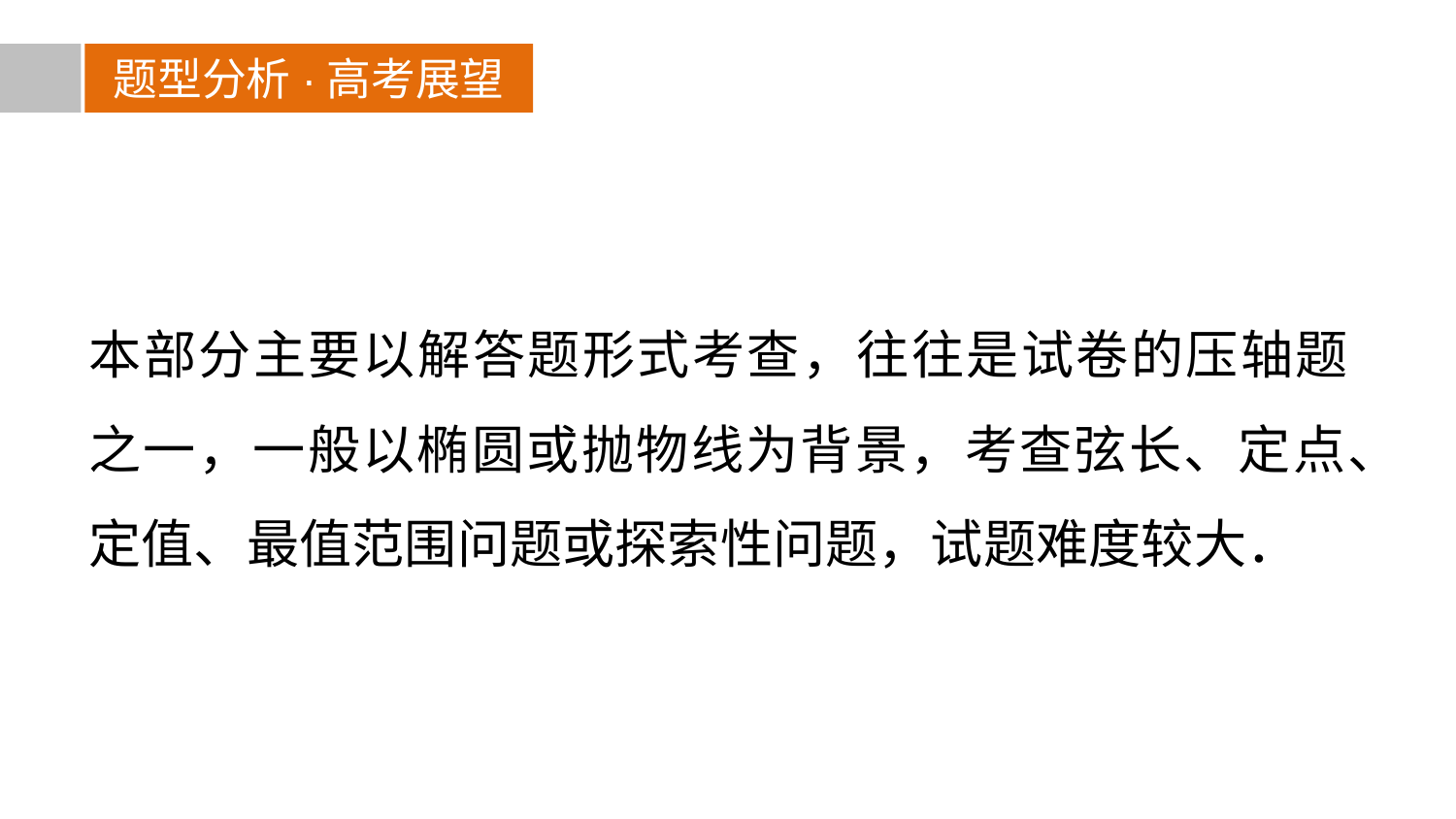

题型分析·高考展望
本部分主要以解答题形式考查，往往是试卷的压轴题之一，一般以椭圆或抛物线为背景，考查弦长、定点、定值、最值范围问题或探索性问题，试题难度较大．